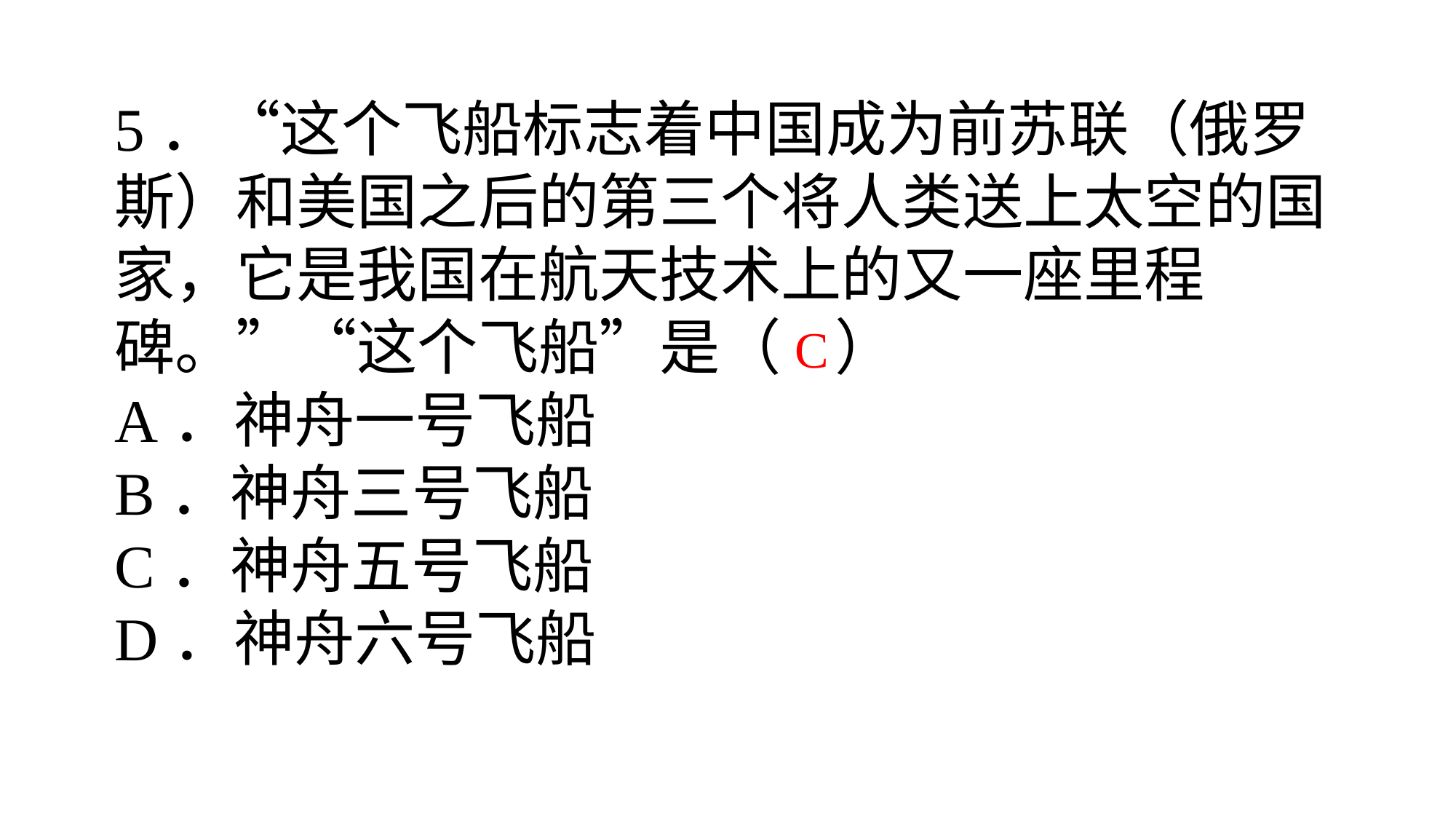

5．“这个飞船标志着中国成为前苏联（俄罗斯）和美国之后的第三个将人类送上太空的国家，它是我国在航天技术上的又一座里程碑。”“这个飞船”是（    ）
A．神舟一号飞船
B．神舟三号飞船
C．神舟五号飞船
D．神舟六号飞船
C